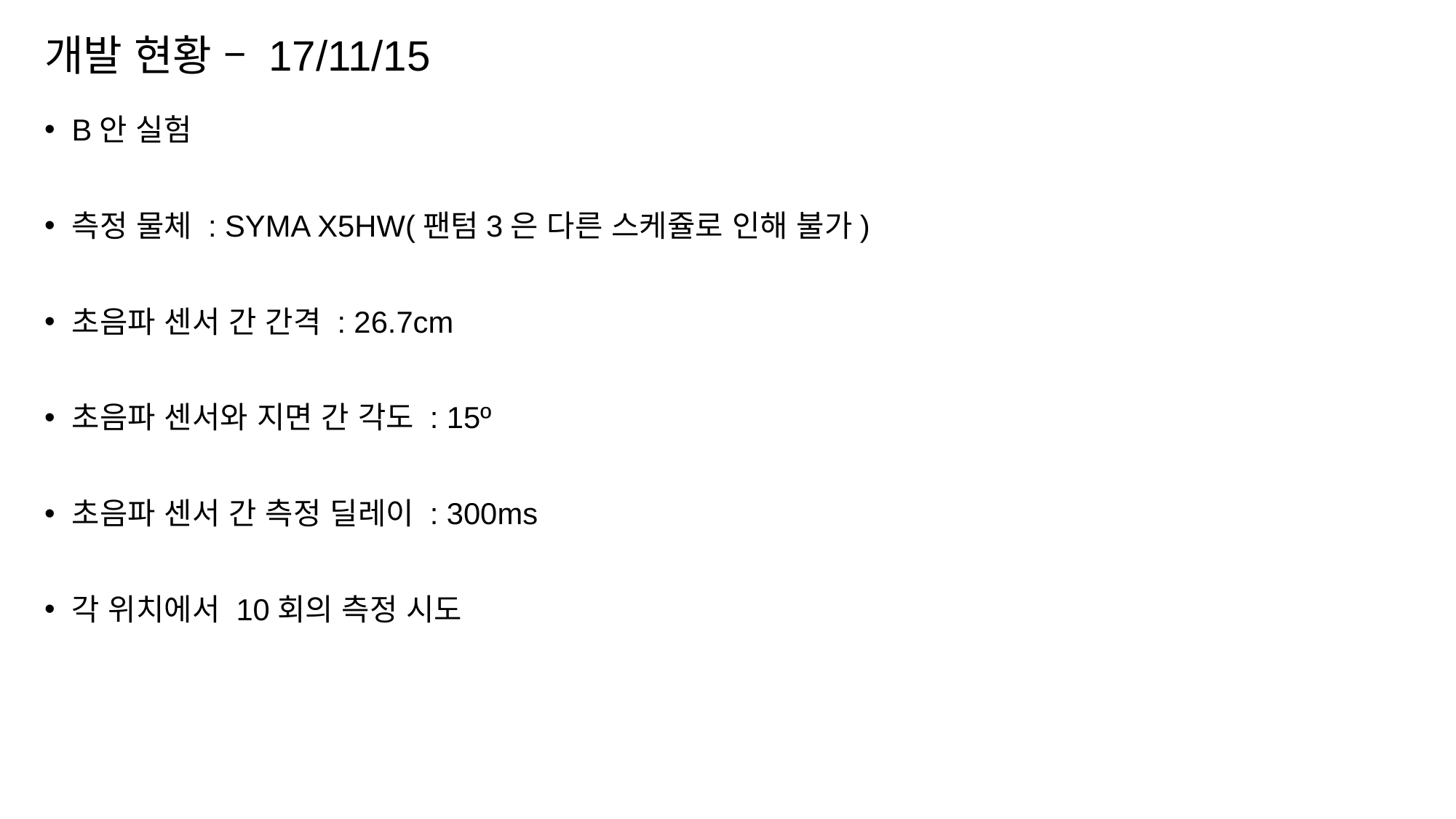

# 개발 현황 – 17/11/15
B안 실험

측정 물체 : SYMA X5HW(팬텀3은 다른 스케쥴로 인해 불가)

초음파 센서 간 간격 : 26.7cm

초음파 센서와 지면 간 각도 : 15º

초음파 센서 간 측정 딜레이 : 300ms

각 위치에서 10회의 측정 시도